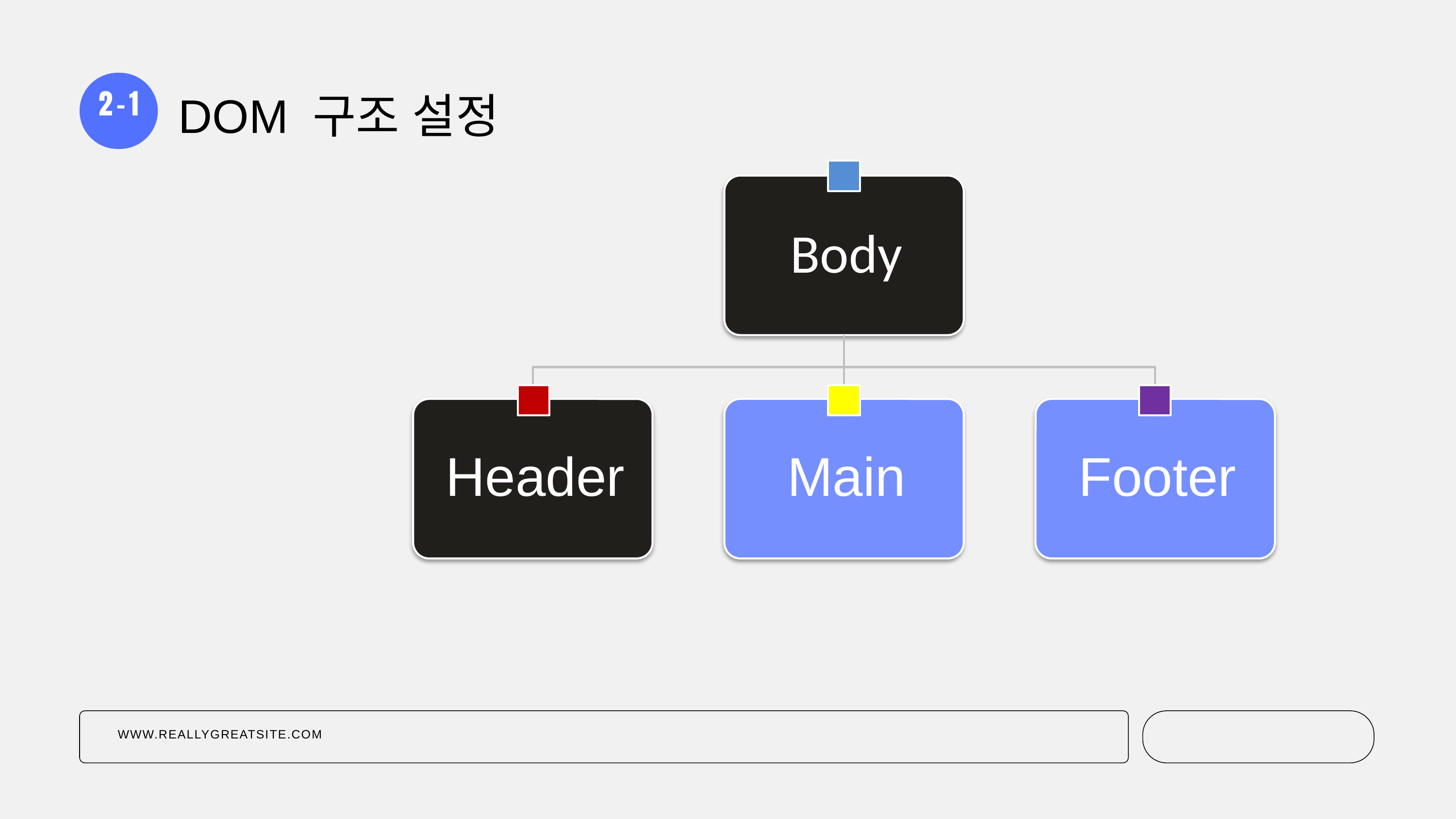

2-1
DOM 구조 설정
Body
Header
Main
Footer

        WWW.REALLYGREATSITE.COM